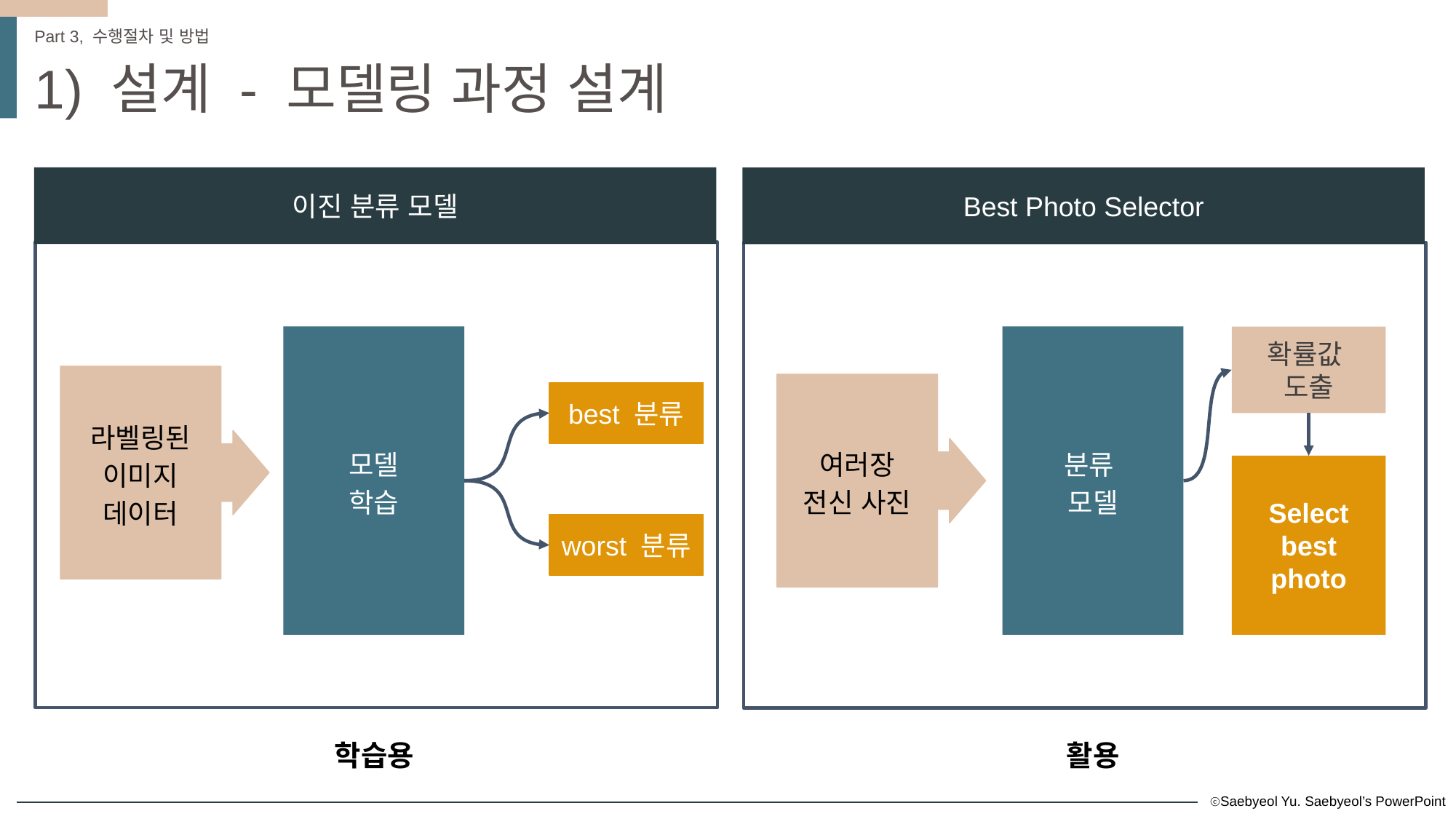

Part 3, 수행절차 및 방법
1) 설계 - 모델링 과정 설계
이진 분류 모델
Best Photo Selector

모델
학습
분류
모델
확률값
도출
라벨링된 이미지 데이터
여러장
전신 사진
best 분류
Select
best photo
worst 분류
학습용
활용